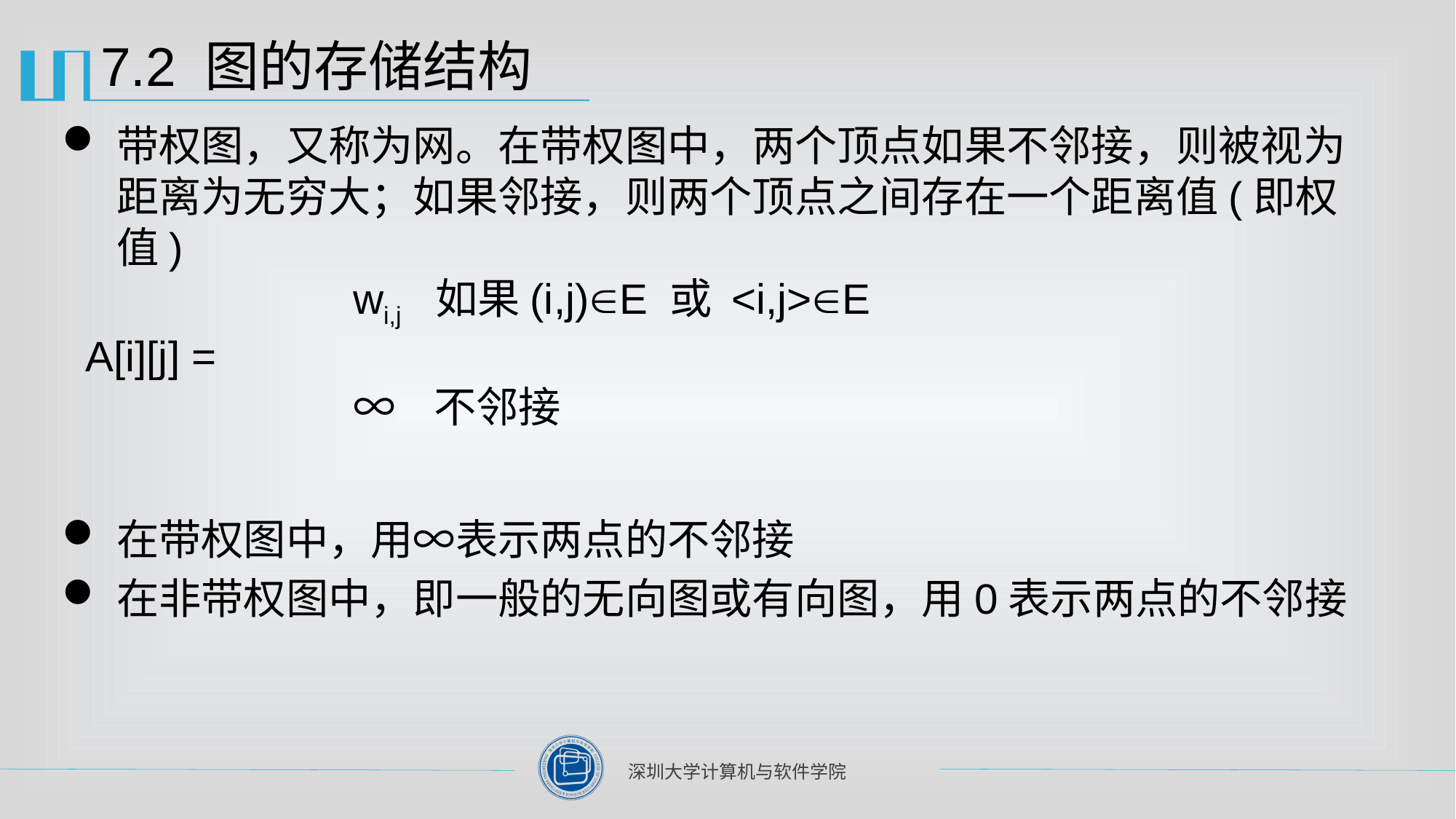

# 7.2 图的存储结构
带权图，又称为网。在带权图中，两个顶点如果不邻接，则被视为距离为无穷大；如果邻接，则两个顶点之间存在一个距离值(即权值)
	   	   	wi,j  如果(i,j)∈E 或 <i,j>∈E
  A[i][j] =
			∞   不邻接

在带权图中，用∞表示两点的不邻接
在非带权图中，即一般的无向图或有向图，用0表示两点的不邻接

34